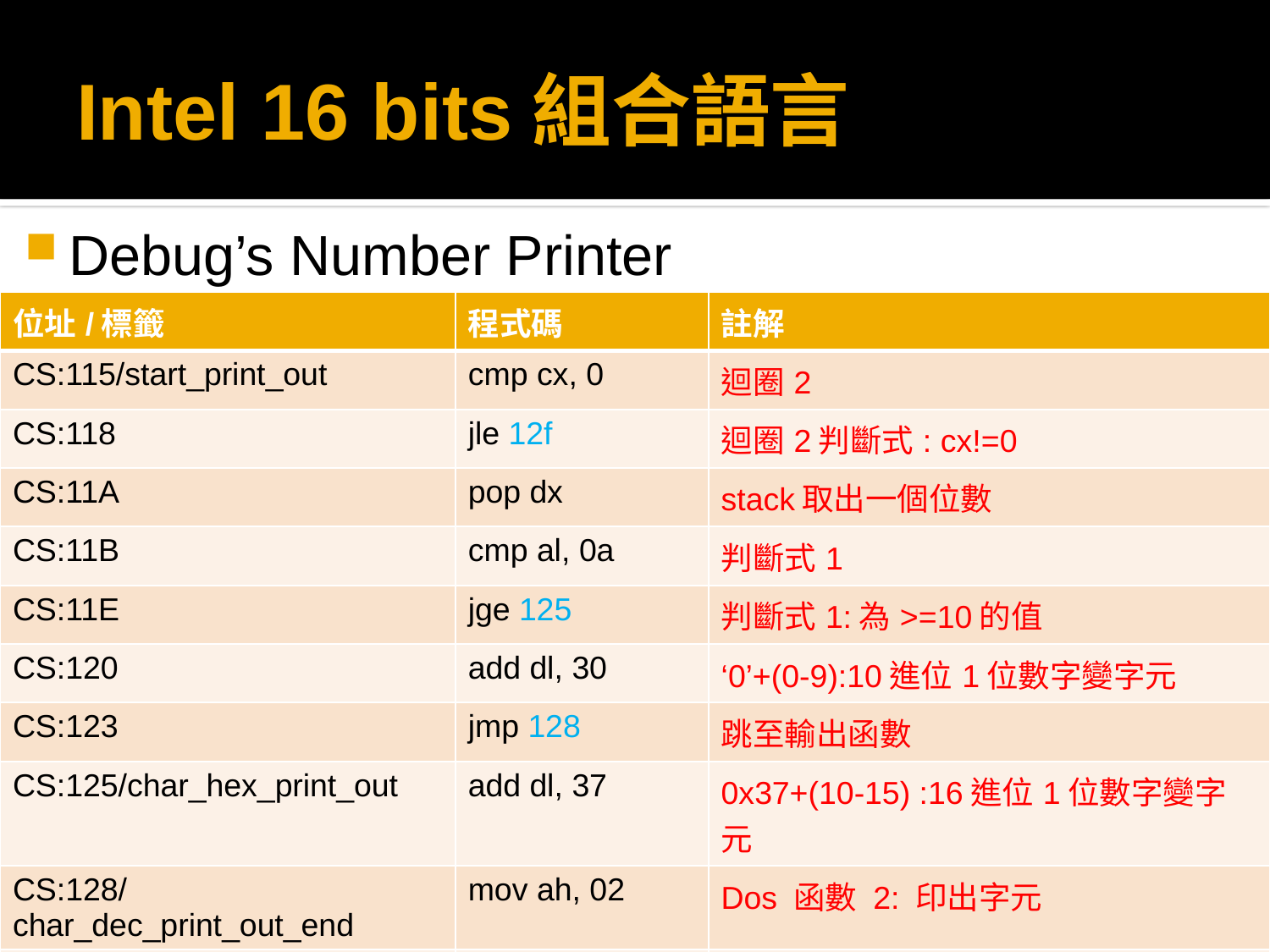

# Intel 16 bits組合語言
Debug’s Number Printer

| 位址/標籤 | 程式碼 | 註解 |
| --- | --- | --- |
| CS:115/start\_print\_out | cmp cx, 0 | 迴圈2 |
| CS:118 | jle 12f | 迴圈2判斷式: cx!=0 |
| CS:11A | pop dx | stack取出一個位數 |
| CS:11B | cmp al, 0a | 判斷式1 |
| CS:11E | jge 125 | 判斷式1:為>=10的值 |
| CS:120 | add dl, 30 | ‘0’+(0-9):10進位1位數字變字元 |
| CS:123 | jmp 128 | 跳至輸出函數 |
| CS:125/char\_hex\_print\_out | add dl, 37 | 0x37+(10-15) :16進位1位數字變字元 |
| CS:128/char\_dec\_print\_out\_end | mov ah, 02 | Dos 函數 2: 印出字元 |
| CS:12A | int 21 | 執行dos函數印出字元 |
| CS:12C | dec cx | 計數器-1 |
| CS:12D | jmp 115 | 回迴圈2 |
150